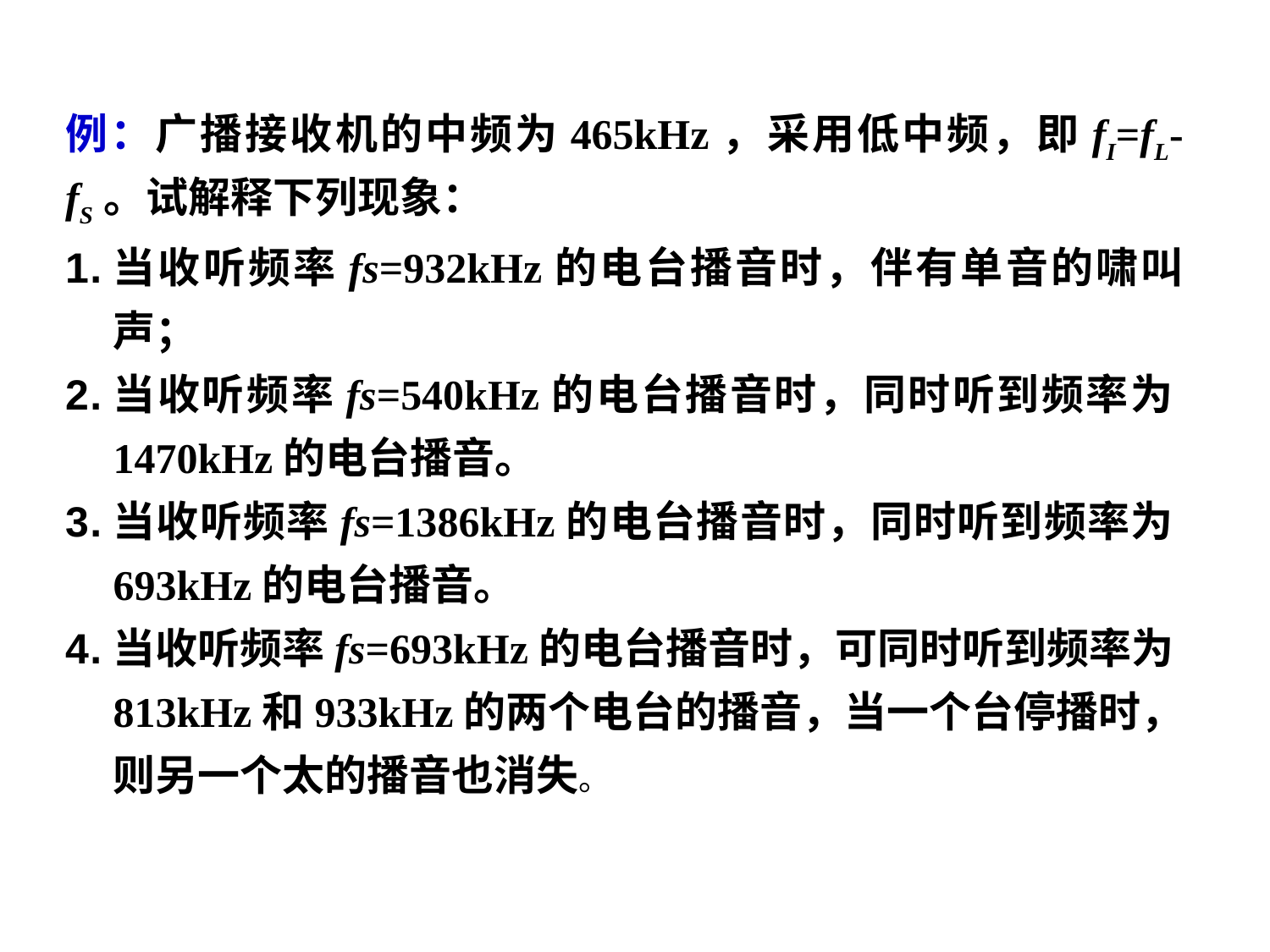

例：广播接收机的中频为465kHz，采用低中频，即fI=fL-fS。试解释下列现象：
当收听频率fs=932kHz的电台播音时，伴有单音的啸叫声；
当收听频率fs=540kHz的电台播音时，同时听到频率为1470kHz的电台播音。
当收听频率fs=1386kHz的电台播音时，同时听到频率为693kHz的电台播音。
当收听频率fs=693kHz的电台播音时，可同时听到频率为813kHz和933kHz的两个电台的播音，当一个台停播时，则另一个太的播音也消失。